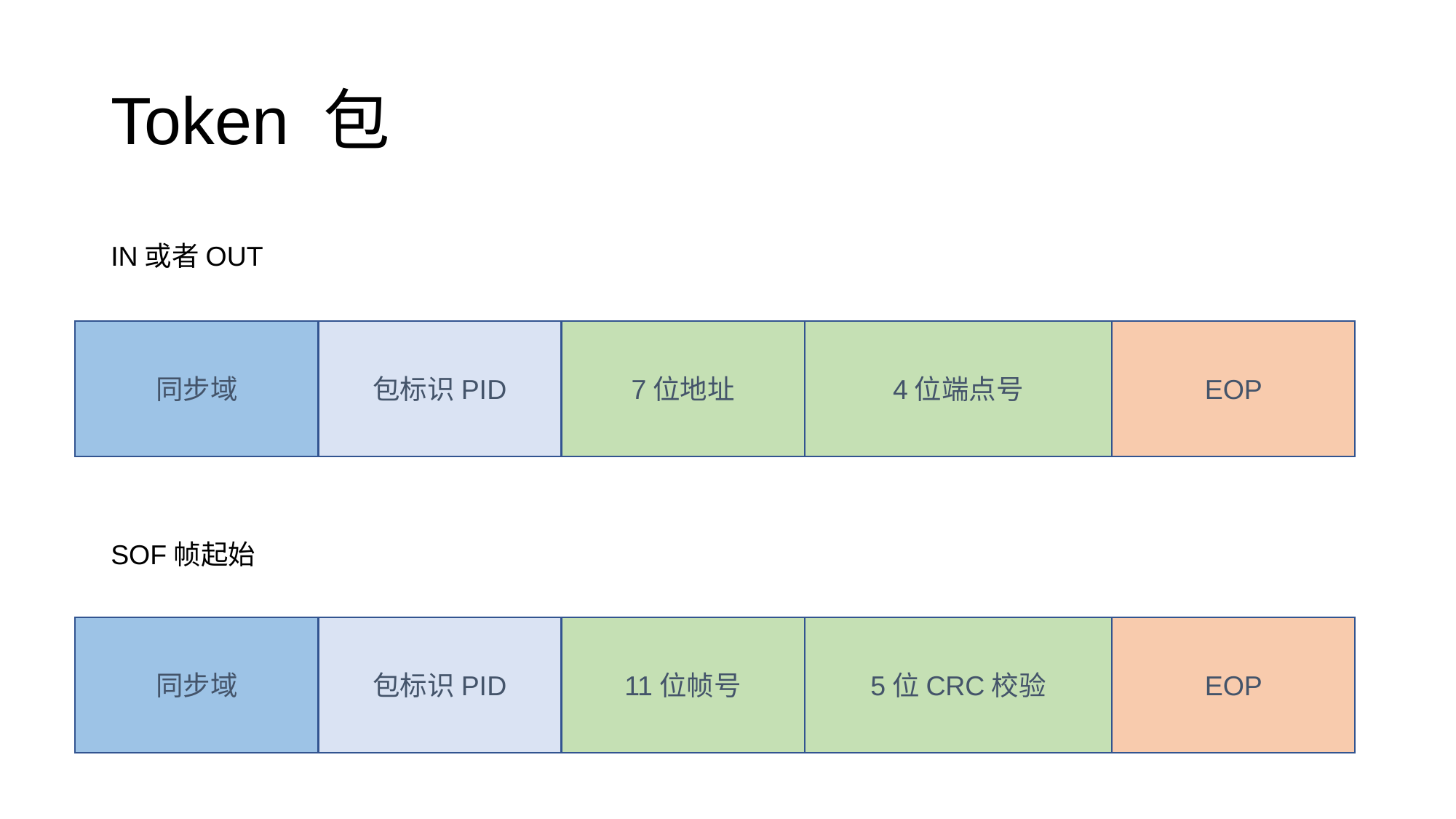

# Token 包
IN或者OUT

同步域
包标识PID
7位地址
4位端点号
EOP
SOF帧起始

同步域
包标识PID
11位帧号
5位CRC校验
EOP